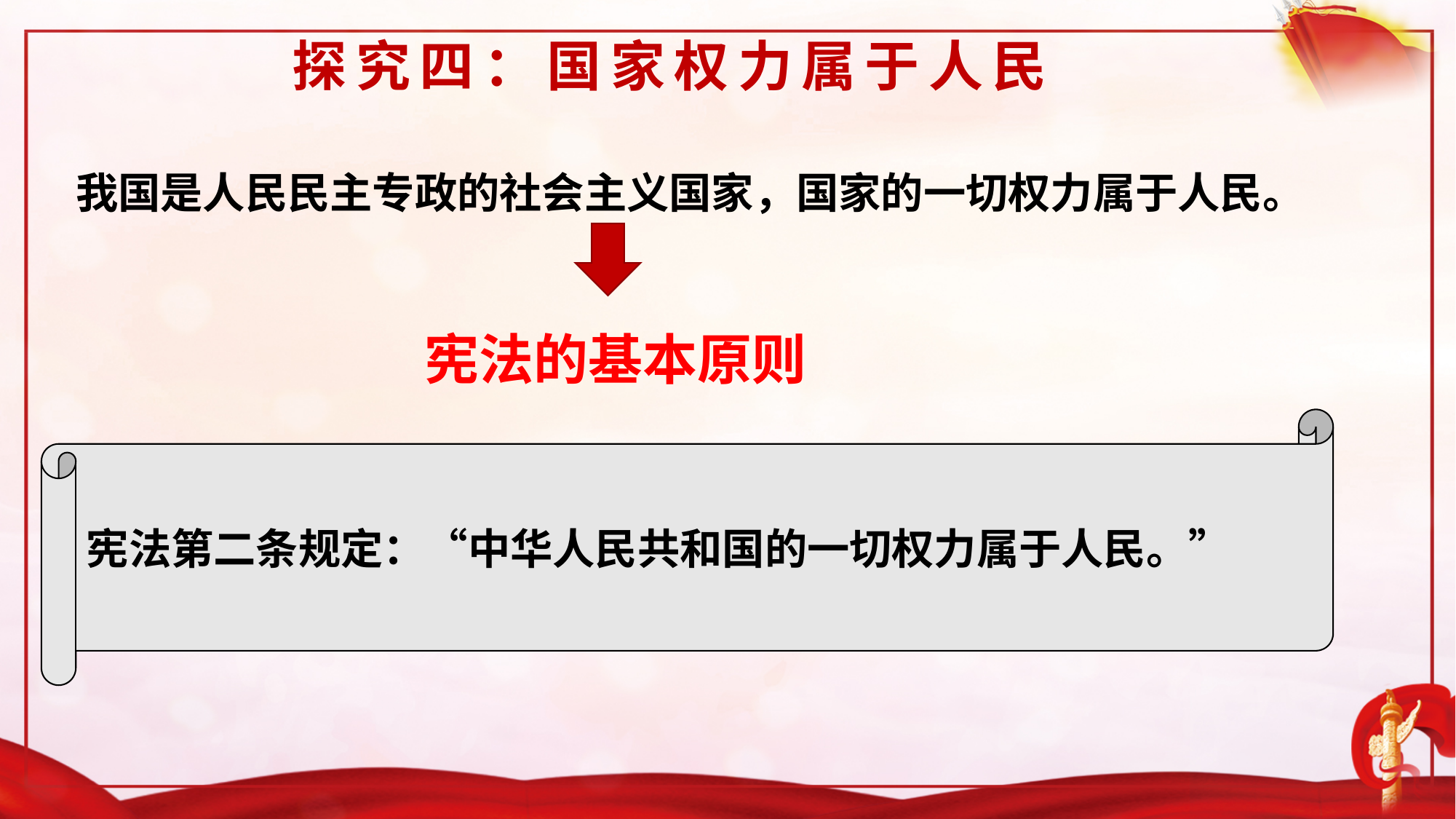

# 探究四：国家权力属于人民
我国是人民民主专政的社会主义国家，国家的一切权力属于人民。

宪法的基本原则

宪法第二条规定：“中华人民共和国的一切权力属于人民。”